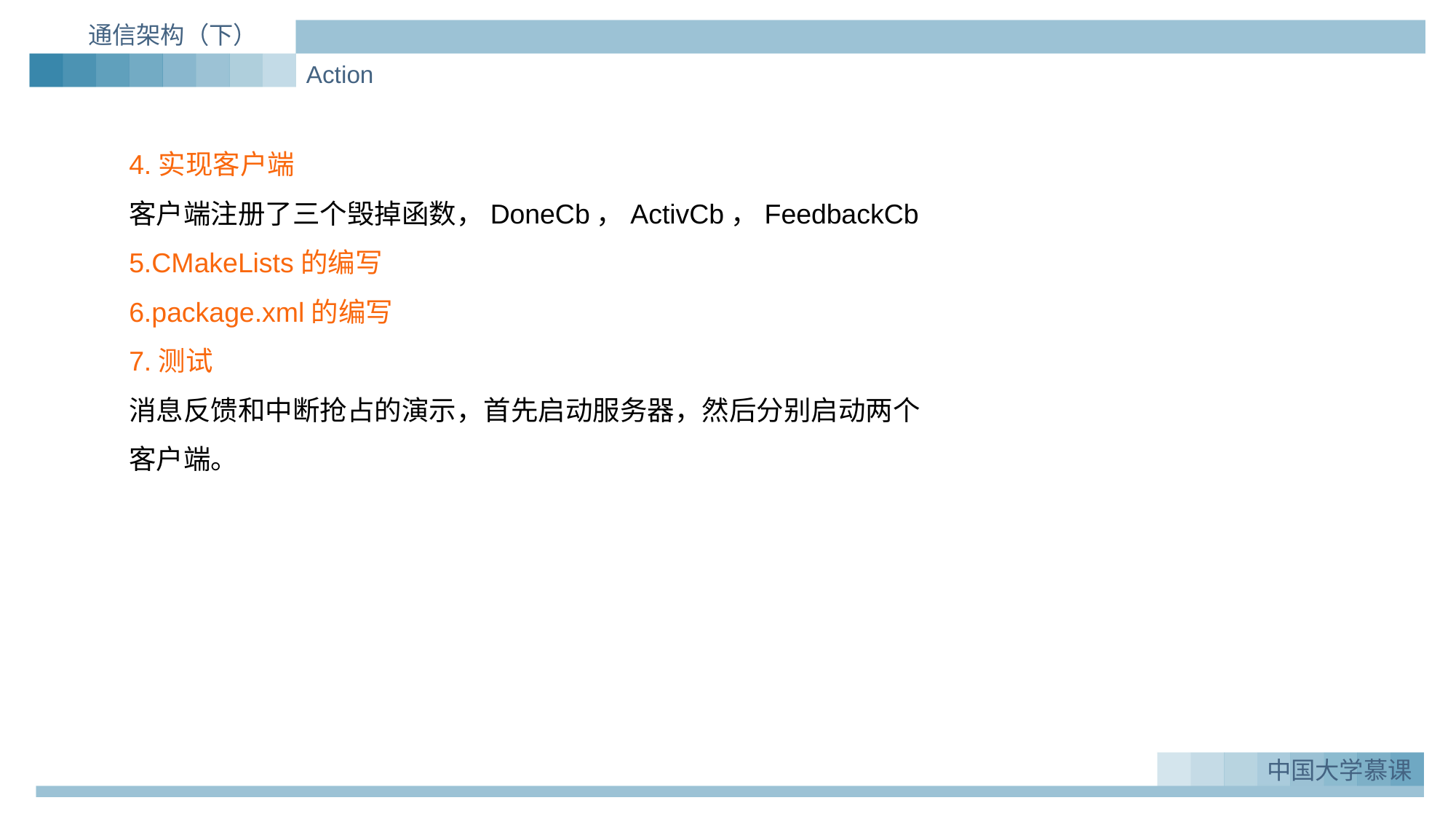

通信架构（下）
Action
4.实现客户端
客户端注册了三个毁掉函数，DoneCb，ActivCb，FeedbackCb
5.CMakeLists的编写
6.package.xml的编写
7.测试
消息反馈和中断抢占的演示，首先启动服务器，然后分别启动两个客户端。
中国大学慕课